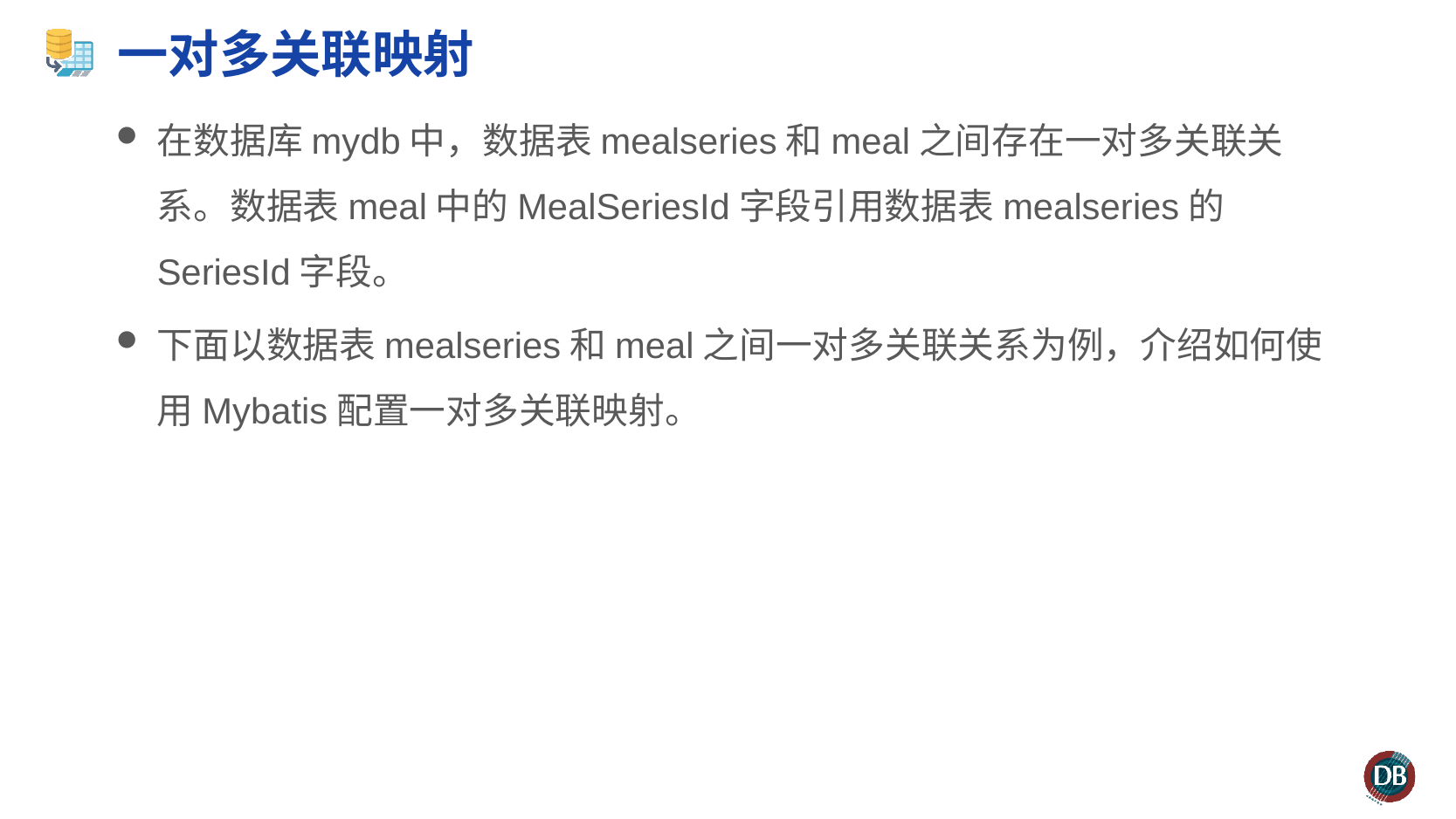

# 一对多关联映射
在数据库mydb中，数据表mealseries和meal之间存在一对多关联关系。数据表meal中的MealSeriesId字段引用数据表mealseries的SeriesId字段。
下面以数据表mealseries和meal之间一对多关联关系为例，介绍如何使用Mybatis配置一对多关联映射。